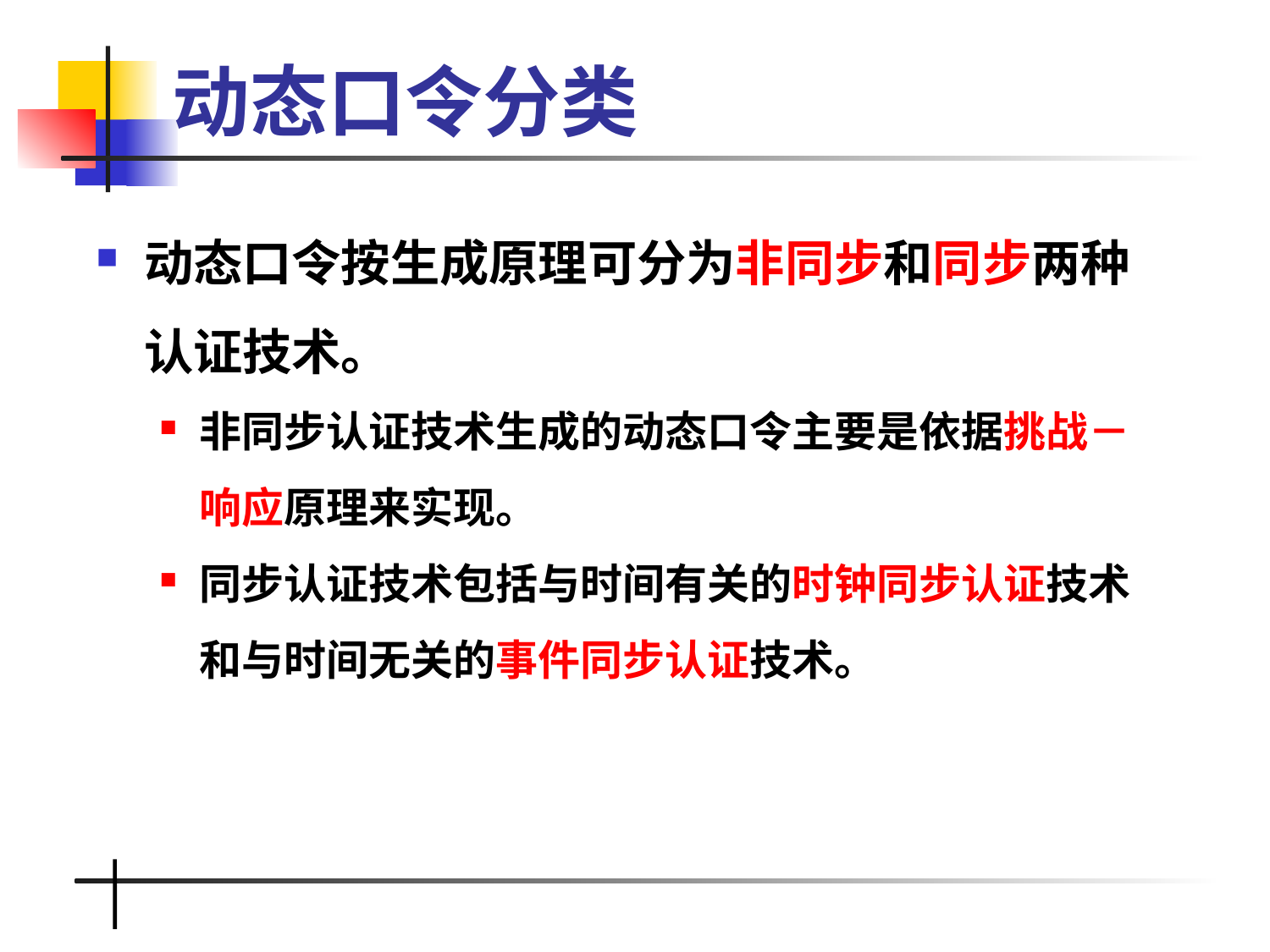

# 动态口令分类
动态口令按生成原理可分为非同步和同步两种认证技术。
非同步认证技术生成的动态口令主要是依据挑战－响应原理来实现。
同步认证技术包括与时间有关的时钟同步认证技术和与时间无关的事件同步认证技术。